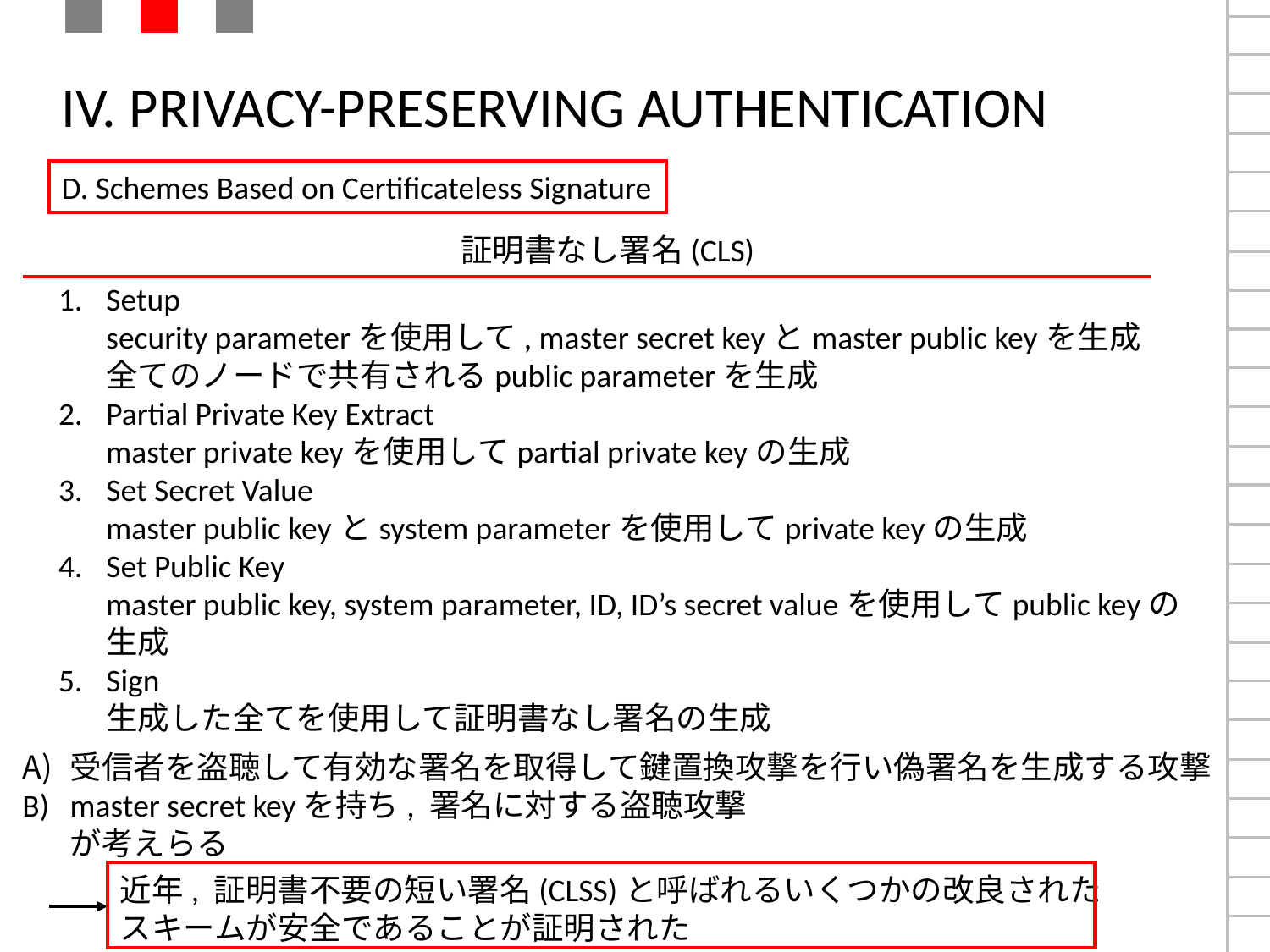

# IV. PRIVACY-PRESERVING AUTHENTICATION
D. Schemes Based on Certificateless Signature

証明書なし署名(CLS)
Setup
security parameterを使用して, master secret keyとmaster public keyを生成
全てのノードで共有されるpublic parameterを生成
Partial Private Key Extract
master private keyを使用してpartial private keyの生成
Set Secret Value
master public keyとsystem parameterを使用してprivate keyの生成
Set Public Key
master public key, system parameter, ID, ID’s secret valueを使用してpublic keyの生成
Sign
生成した全てを使用して証明書なし署名の生成
受信者を盗聴して有効な署名を取得して鍵置換攻撃を行い偽署名を生成する攻撃
master secret keyを持ち, 署名に対する盗聴攻撃
が考えらる

近年, 証明書不要の短い署名(CLSS)と呼ばれるいくつかの改良された
スキームが安全であることが証明された